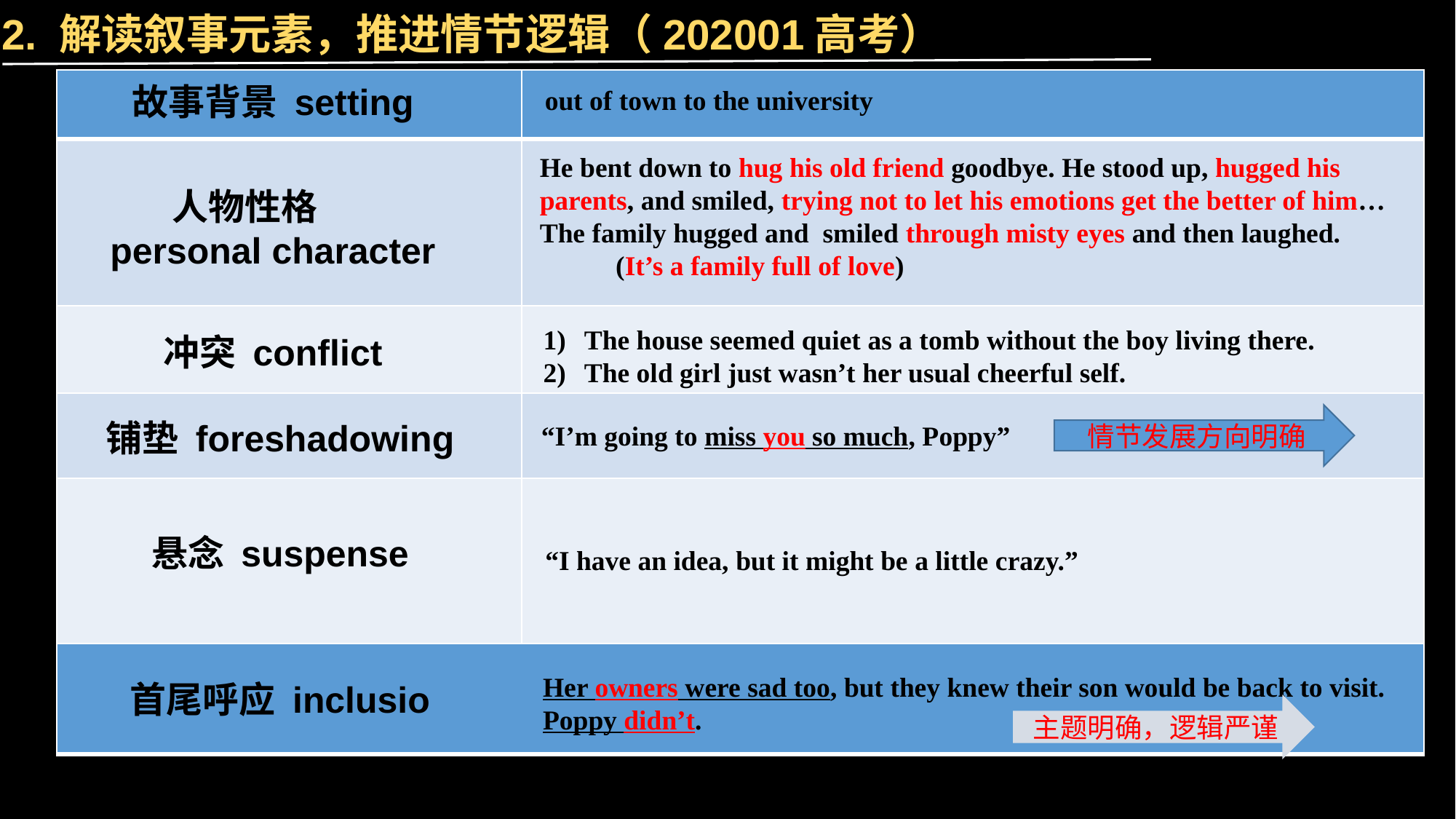

2. 解读叙事元素，推进情节逻辑（202001高考）
|  |  |
| --- | --- |
|  |  |
|  |  |
|  |  |
|  |  |
故事背景 setting
out of town to the university
He bent down to hug his old friend goodbye. He stood up, hugged his parents, and smiled, trying not to let his emotions get the better of him…The family hugged and  smiled through misty eyes and then laughed.                   (It’s a family full of love)
         人物性格
personal character
The house seemed quiet as a tomb without the boy living there.
The old girl just wasn’t her usual cheerful self.
冲突 conflict
情节发展方向明确
铺垫 foreshadowing
“I’m going to miss you so much, Poppy”
悬念 suspense
“I have an idea, but it might be a little crazy.”
|  |
| --- |
Her owners were sad too, but they knew their son would be back to visit.
Poppy didn’t.
首尾呼应 inclusio
主题明确，逻辑严谨